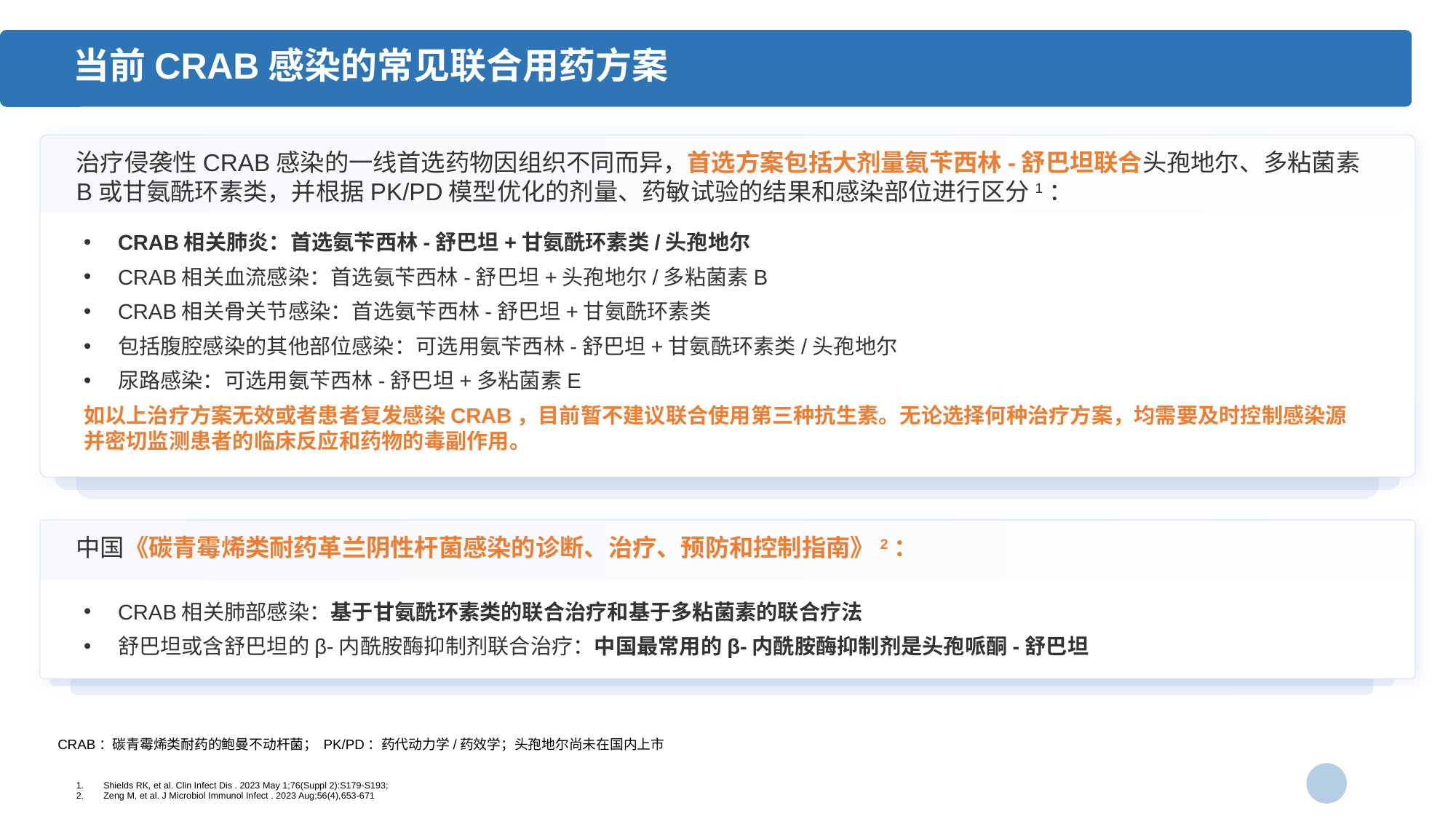

当前CRAB感染的常见联合用药方案

治疗侵袭性CRAB感染的一线首选药物因组织不同而异，首选方案包括大剂量氨苄西林-舒巴坦联合头孢地尔、多粘菌素B或甘氨酰环素类，并根据PK/PD模型优化的剂量、药敏试验的结果和感染部位进行区分1：

CRAB相关肺炎：首选氨苄西林-舒巴坦+甘氨酰环素类/头孢地尔
CRAB相关血流感染：首选氨苄西林-舒巴坦+头孢地尔/多粘菌素B
CRAB相关骨关节感染：首选氨苄西林-舒巴坦+甘氨酰环素类
包括腹腔感染的其他部位感染：可选用氨苄西林-舒巴坦+甘氨酰环素类/头孢地尔
尿路感染：可选用氨苄西林-舒巴坦+多粘菌素E
如以上治疗方案无效或者患者复发感染CRAB，目前暂不建议联合使用第三种抗生素。无论选择何种治疗方案，均需要及时控制感染源并密切监测患者的临床反应和药物的毒副作用。

中国《碳青霉烯类耐药革兰阴性杆菌感染的诊断、治疗、预防和控制指南》2：

CRAB相关肺部感染：基于甘氨酰环素类的联合治疗和基于多粘菌素的联合疗法
舒巴坦或含舒巴坦的β-内酰胺酶抑制剂联合治疗：中国最常用的β-内酰胺酶抑制剂是头孢哌酮-舒巴坦
CRAB：碳青霉烯类耐药的鲍曼不动杆菌； PK/PD：药代动力学/药效学；头孢地尔尚未在国内上市

Shields RK, et al. Clin Infect Dis . 2023 May 1;76(Suppl 2):S179-S193;
Zeng M, et al. J Microbiol Immunol Infect . 2023 Aug;56(4),653-671